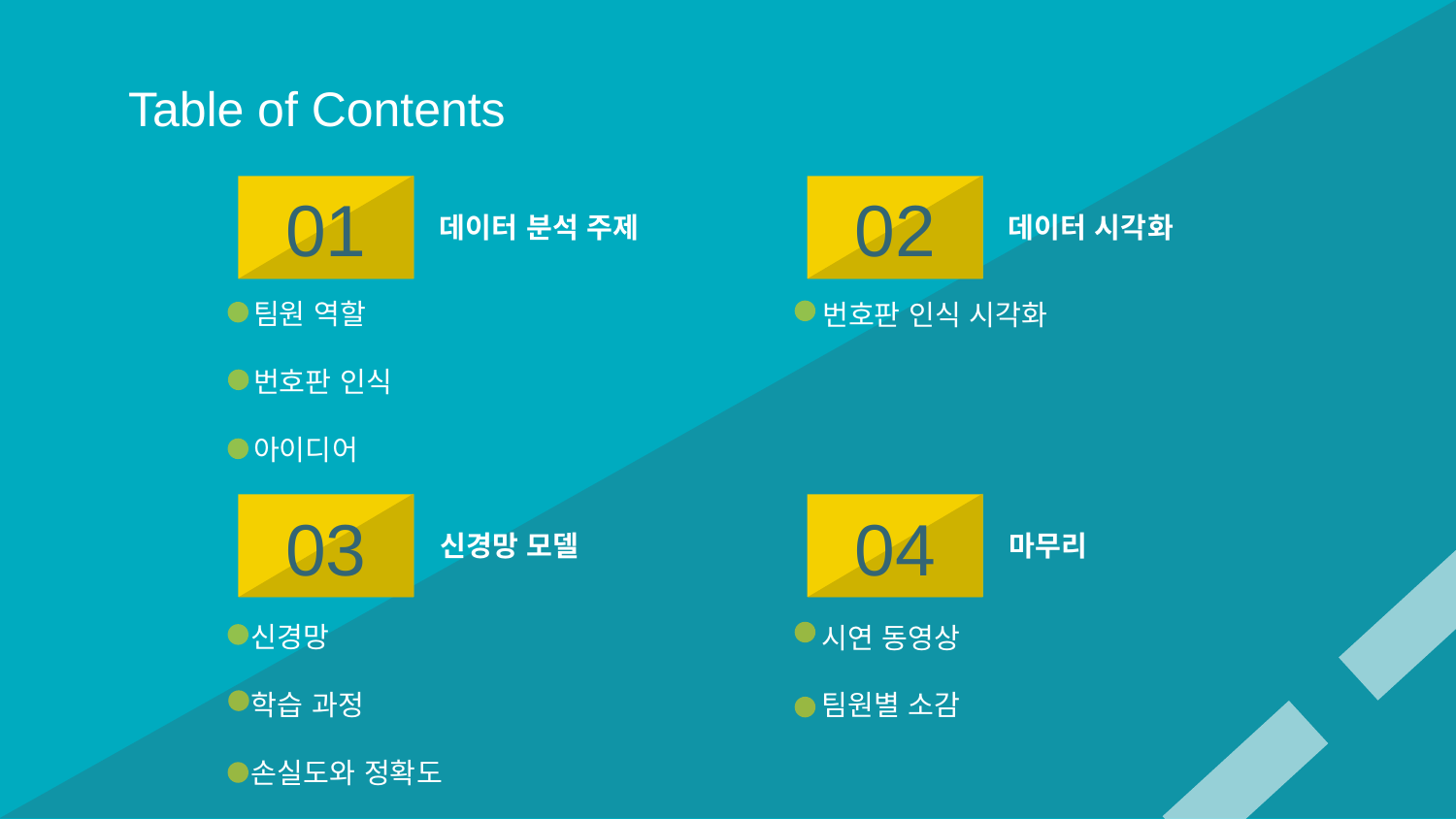

# Table of Contents

01
02
데이터 분석 주제
데이터 시각화
팀원 역할

번호판 인식

아이디어
번호판 인식 시각화

03
04
신경망 모델
마무리
시연 동영상

팀원별 소감

신경망

학습 과정

손실도와 정확도